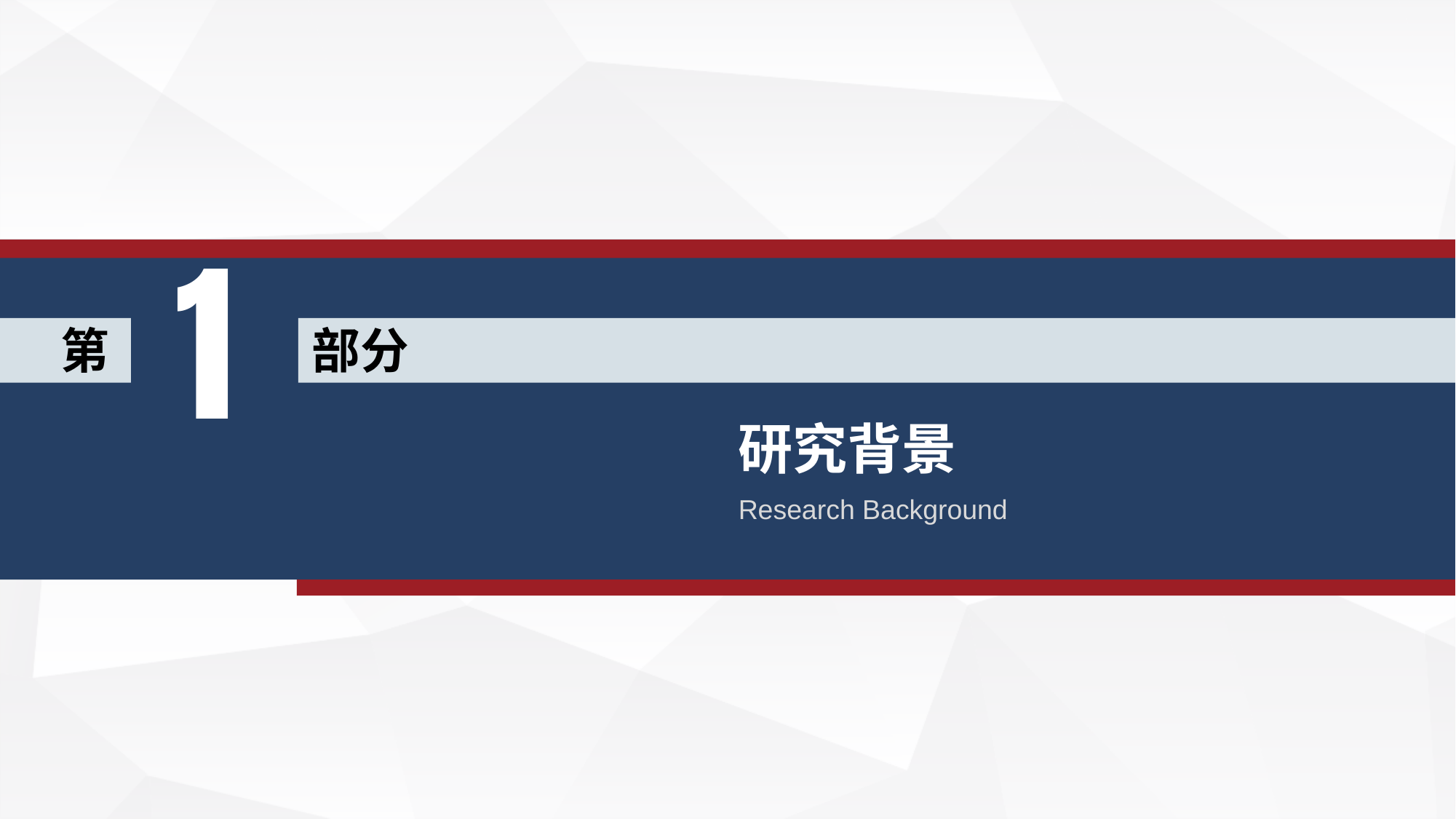

3
1

第
部分

研究背景
Research Background